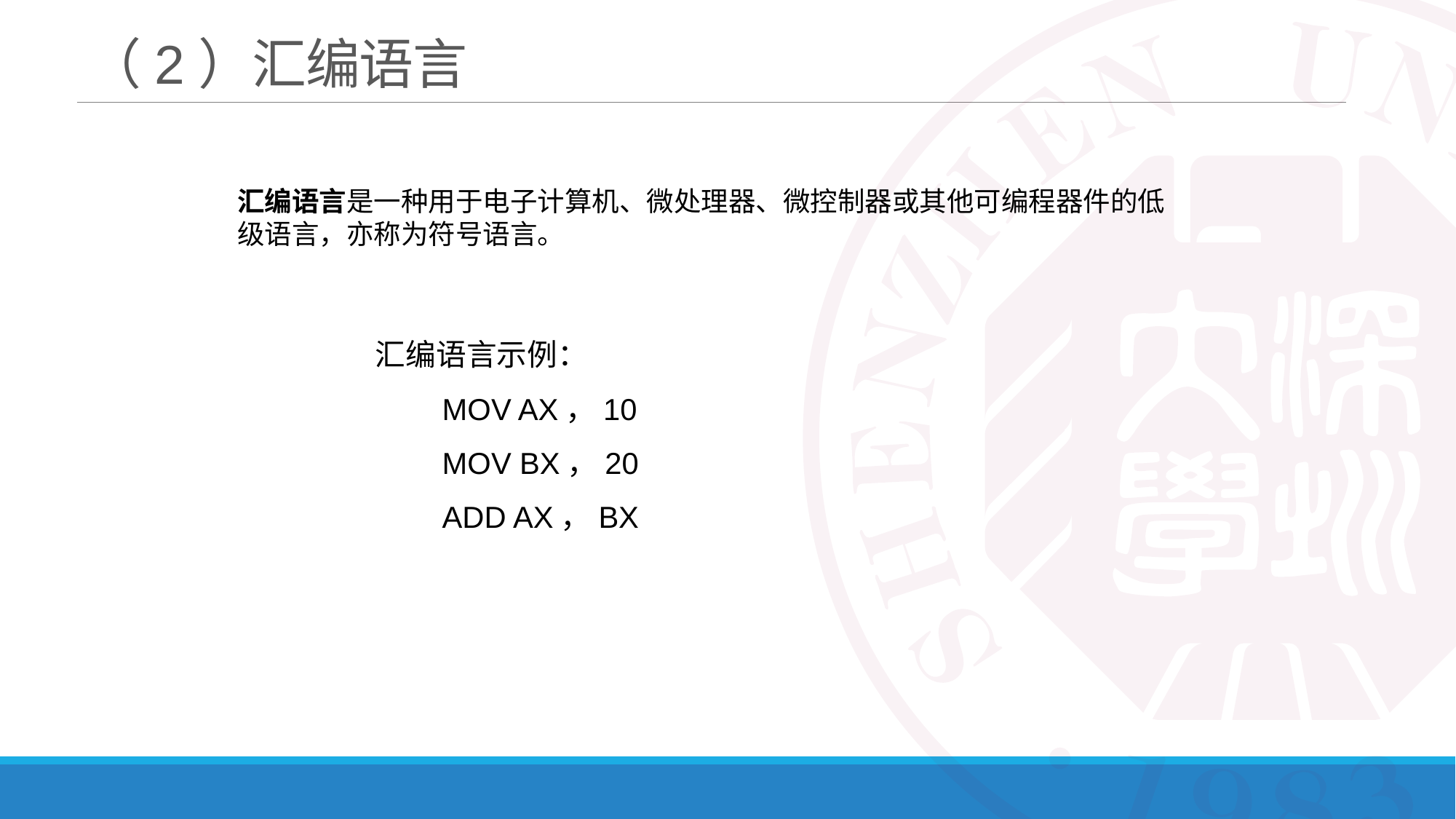

# （2）汇编语言
汇编语言是一种用于电子计算机、微处理器、微控制器或其他可编程器件的低级语言，亦称为符号语言。
汇编语言示例：
        MOV AX，10
        MOV BX，20
        ADD AX，BX